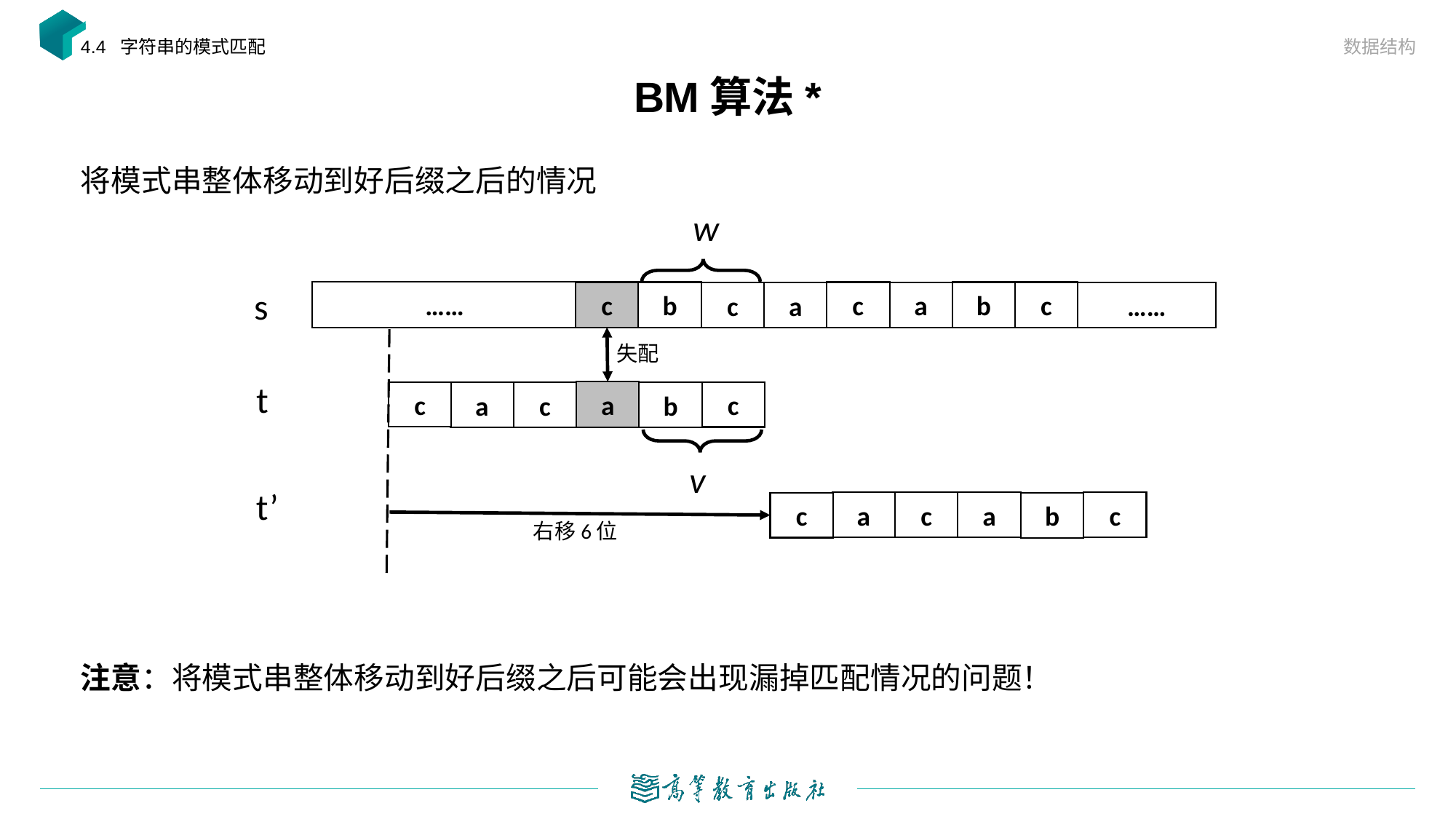

数据结构
4.4  字符串的模式匹配
# BM算法*
将模式串整体移动到好后缀之后的情况

注意：将模式串整体移动到好后缀之后可能会出现漏掉匹配情况的问题！
w

s
……
c
b
c
b
c
a
c
a
……
失配
t

a
c
b
a
c
c
v
t’
c
a
c
a
c
b
右移6位